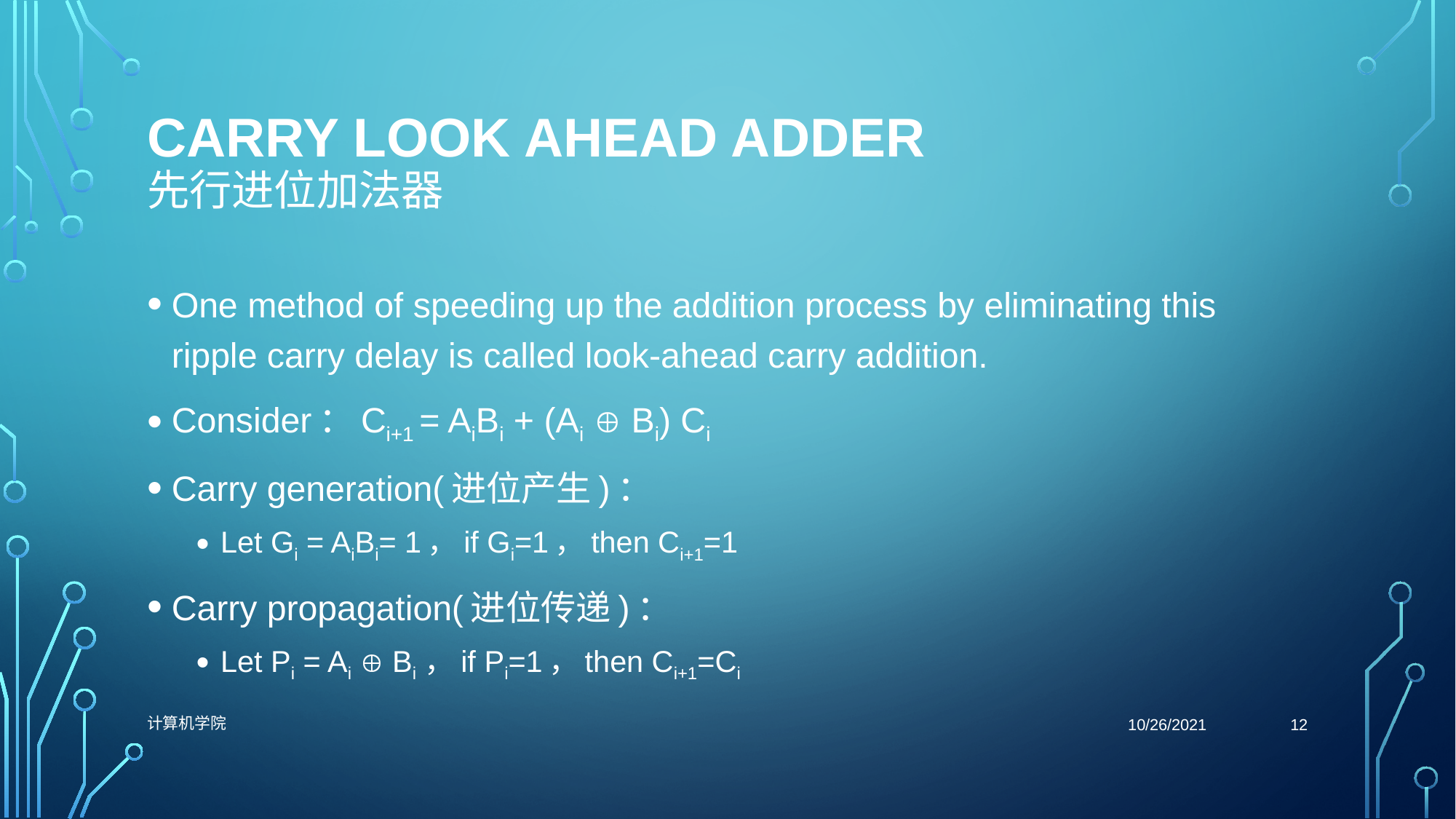

# Carry Look ahead Adder 先行进位加法器
One method of speeding up the addition process by eliminating this ripple carry delay is called look-ahead carry addition.
Consider：Ci+1 = AiBi + (Ai ⊕ Bi) Ci
Carry generation(进位产生)：
Let Gi = AiBi= 1，if Gi=1，then Ci+1=1
Carry propagation(进位传递)：
Let Pi = Ai ⊕ Bi ，if Pi=1，then Ci+1=Ci

12
计算机学院
10/26/2021